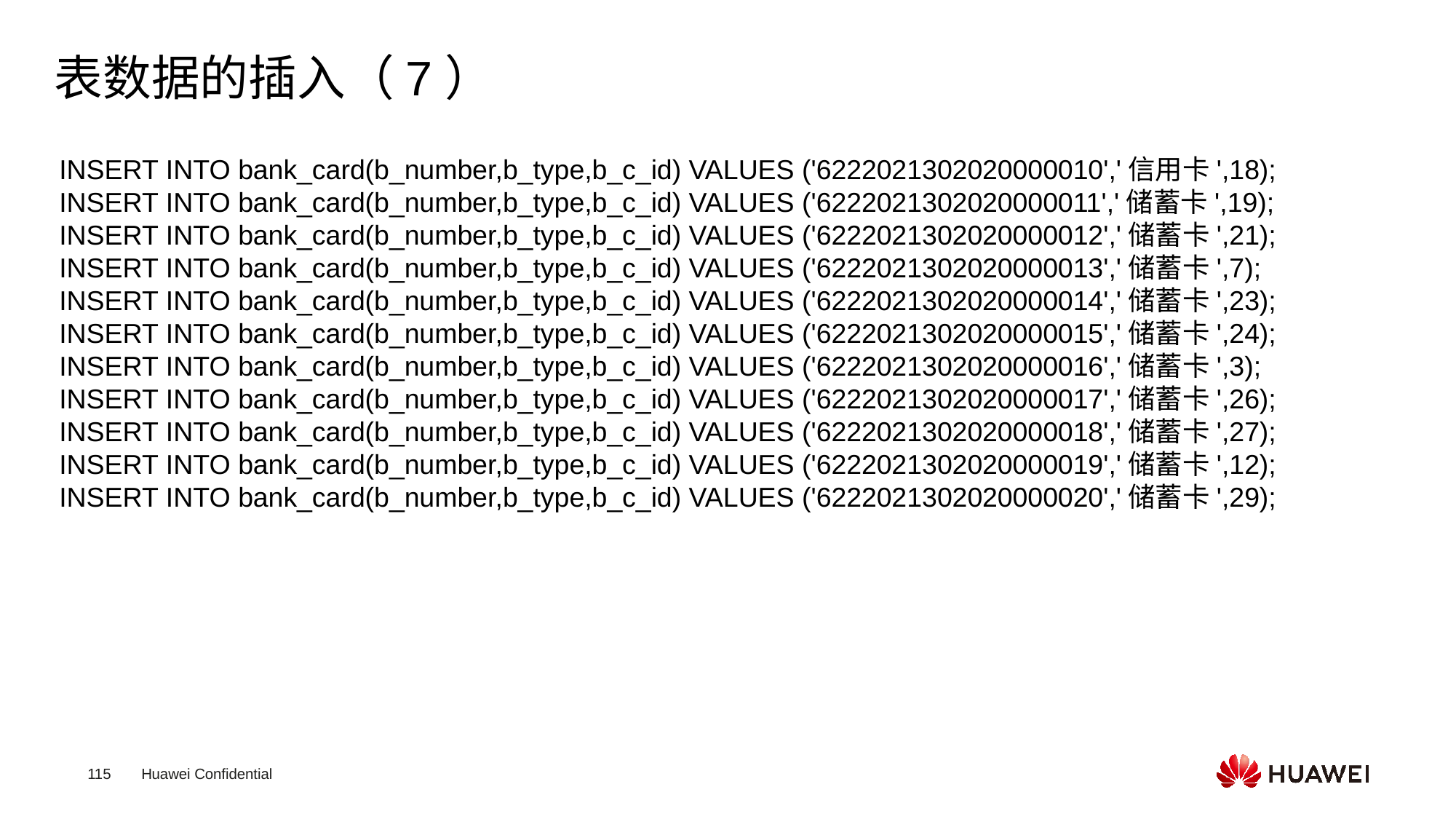

# 表数据的插入（7）
INSERT INTO bank_card(b_number,b_type,b_c_id) VALUES ('6222021302020000010','信用卡',18);
INSERT INTO bank_card(b_number,b_type,b_c_id) VALUES ('6222021302020000011','储蓄卡',19);
INSERT INTO bank_card(b_number,b_type,b_c_id) VALUES ('6222021302020000012','储蓄卡',21);
INSERT INTO bank_card(b_number,b_type,b_c_id) VALUES ('6222021302020000013','储蓄卡',7);
INSERT INTO bank_card(b_number,b_type,b_c_id) VALUES ('6222021302020000014','储蓄卡',23);
INSERT INTO bank_card(b_number,b_type,b_c_id) VALUES ('6222021302020000015','储蓄卡',24);
INSERT INTO bank_card(b_number,b_type,b_c_id) VALUES ('6222021302020000016','储蓄卡',3);
INSERT INTO bank_card(b_number,b_type,b_c_id) VALUES ('6222021302020000017','储蓄卡',26);
INSERT INTO bank_card(b_number,b_type,b_c_id) VALUES ('6222021302020000018','储蓄卡',27);
INSERT INTO bank_card(b_number,b_type,b_c_id) VALUES ('6222021302020000019','储蓄卡',12);
INSERT INTO bank_card(b_number,b_type,b_c_id) VALUES ('6222021302020000020','储蓄卡',29);
Text
Text
Text
Text
Text
Text
Text
Text
Text
Text
Text
Text
Text
Text
Text
Text
Text
Text
Text
Text
Text
Text
Text
Text
Text
Text
Text
Text
Text
Text
Text
Text
Text
Text
Text
Text
Text
Text
Text
Text
Text
Text
Text
Text
Text
Text